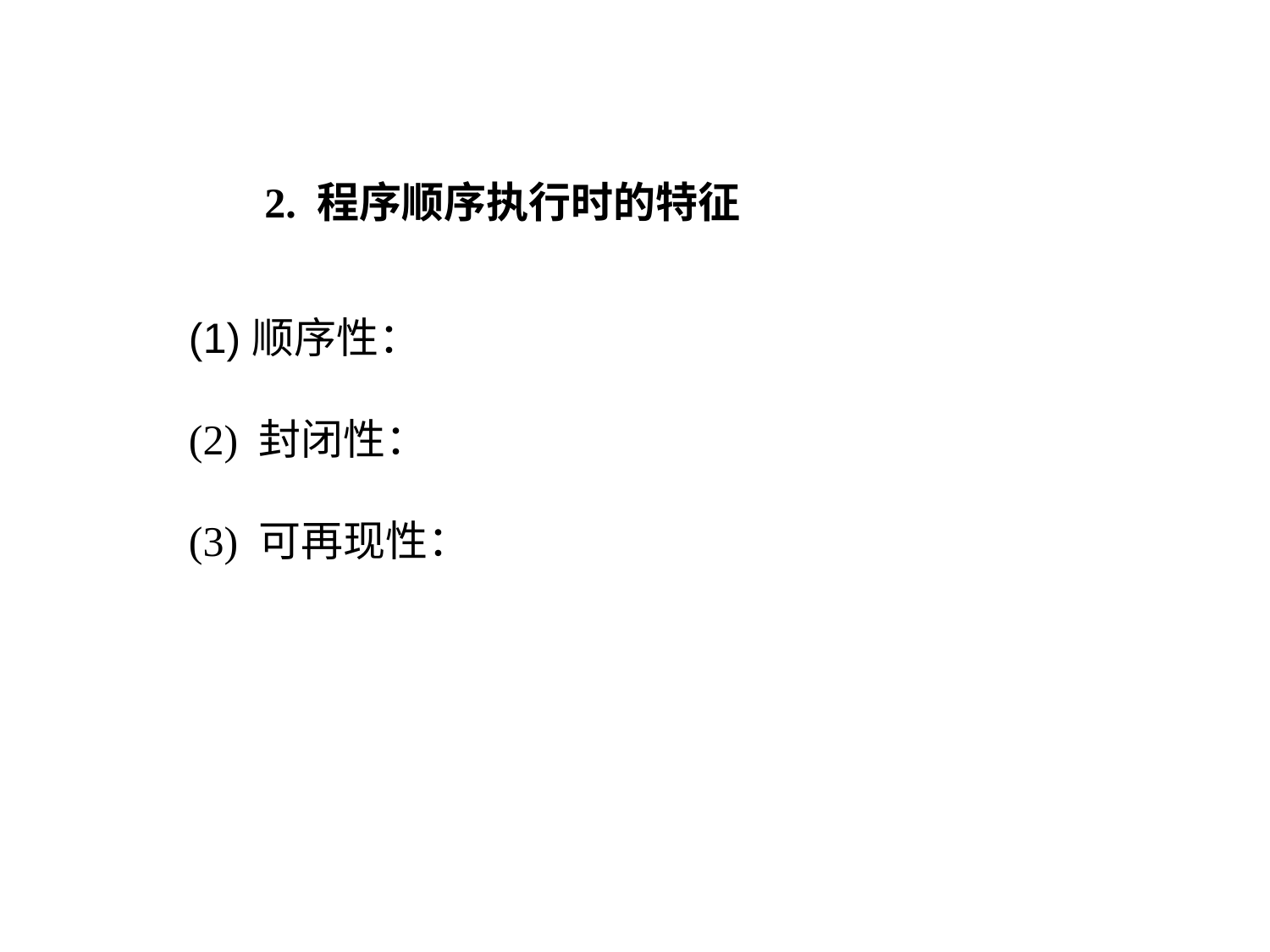

2. 程序顺序执行时的特征
顺序性：
(2) 封闭性：
(3) 可再现性：